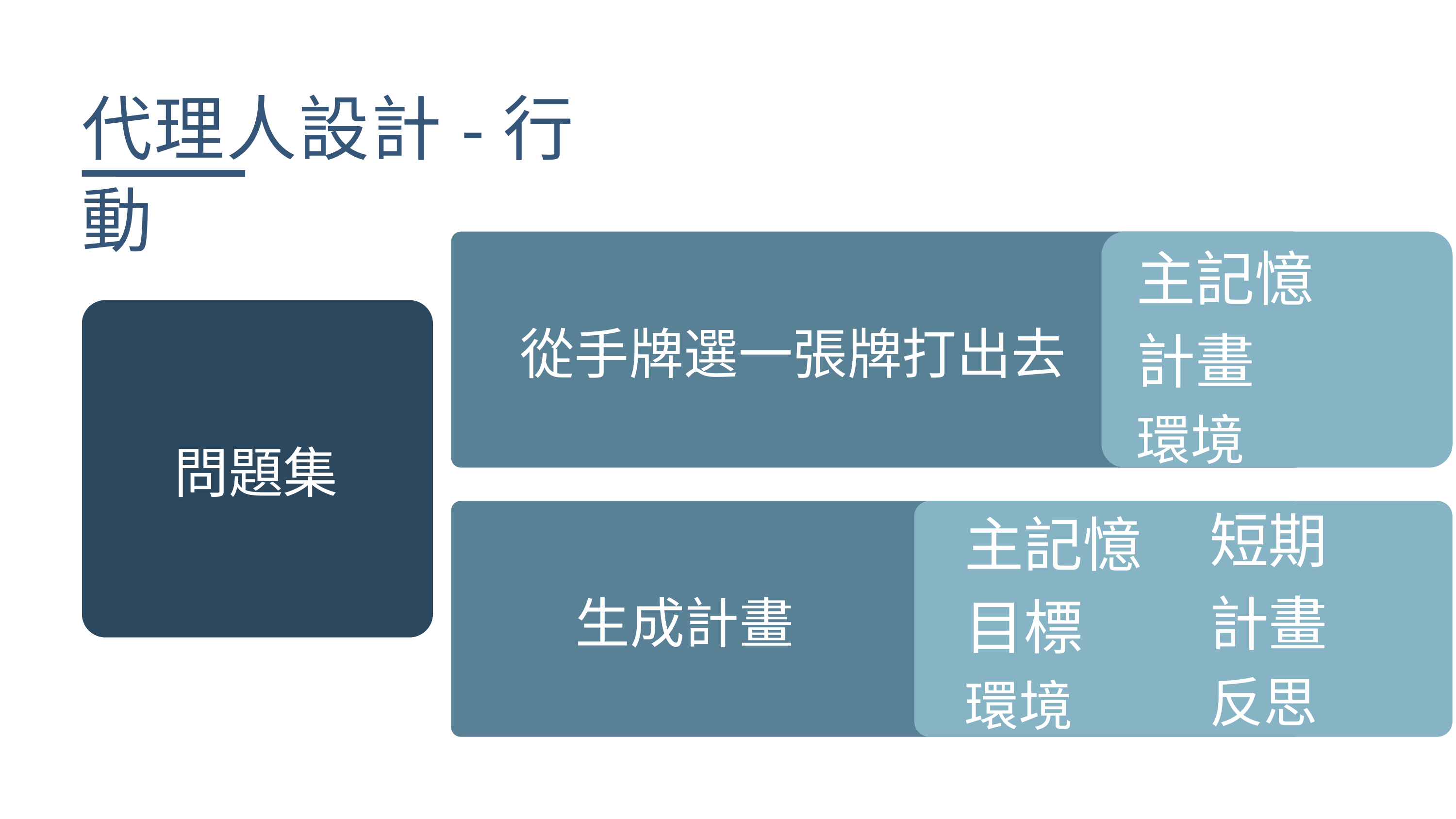

代理人設計-行動

主記憶
計畫
環境

從手牌選一張牌打出去
問題集
短期
計畫
反思
主記憶
目標
環境

生成計畫